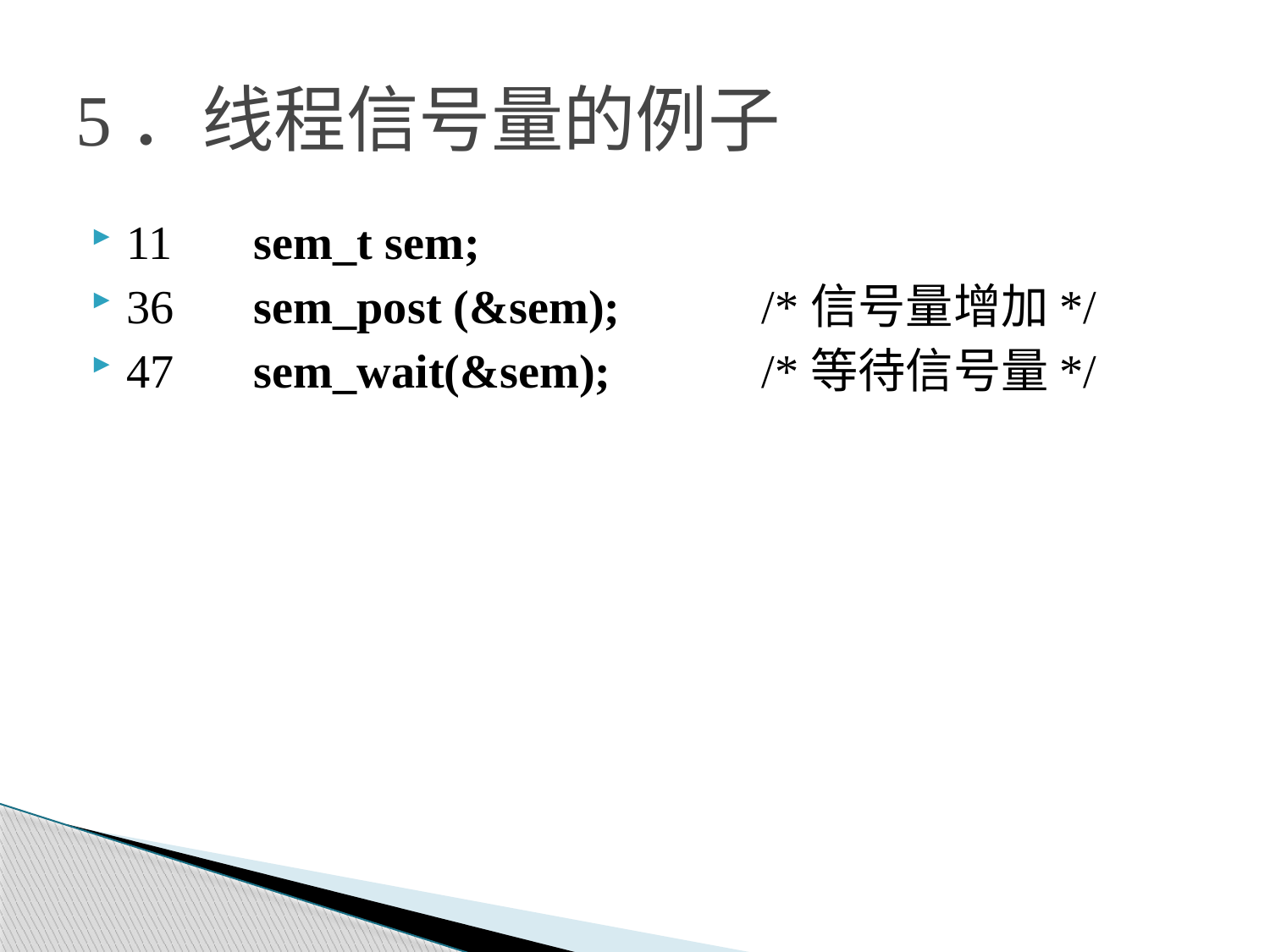

# 5．线程信号量的例子
11	sem_t sem;
36	sem_post (&sem);		/*信号量增加*/
47	sem_wait(&sem);		/*等待信号量*/